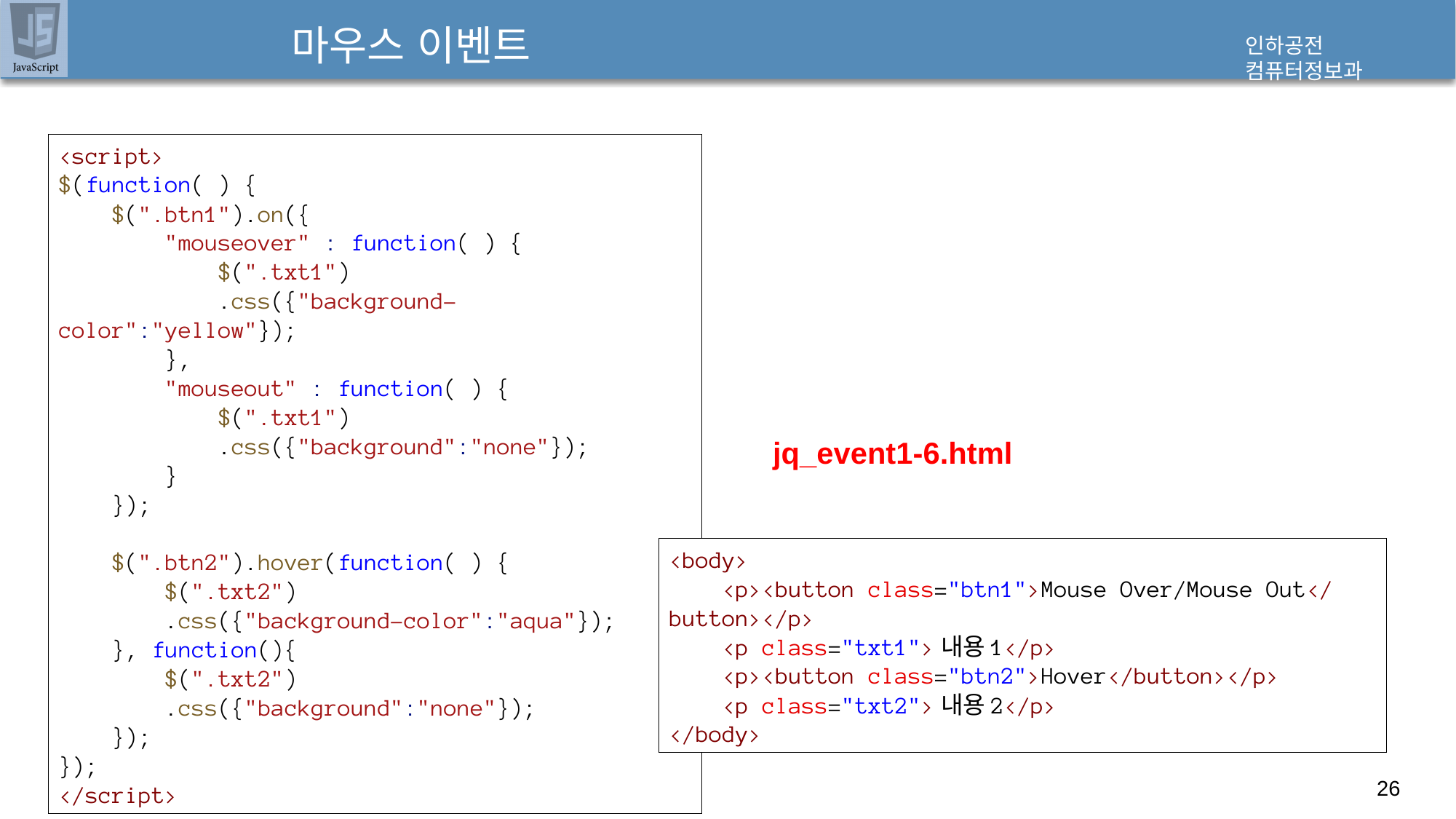

# 마우스 이벤트
<script>
$(function( ) {
    $(".btn1").on({
        "mouseover" : function( ) {
            $(".txt1")
            .css({"background-color":"yellow"});
        },
        "mouseout" : function( ) {
            $(".txt1")
            .css({"background":"none"});
        }
    });
    $(".btn2").hover(function( ) {
        $(".txt2")
        .css({"background-color":"aqua"});
    }, function(){
        $(".txt2")
        .css({"background":"none"});
    });
});
</script>
jq_event1-6.html
<body>
    <p><button class="btn1">Mouse Over/Mouse Out</button></p>
    <p class="txt1">내용1</p>
    <p><button class="btn2">Hover</button></p>
    <p class="txt2">내용2</p>
</body>